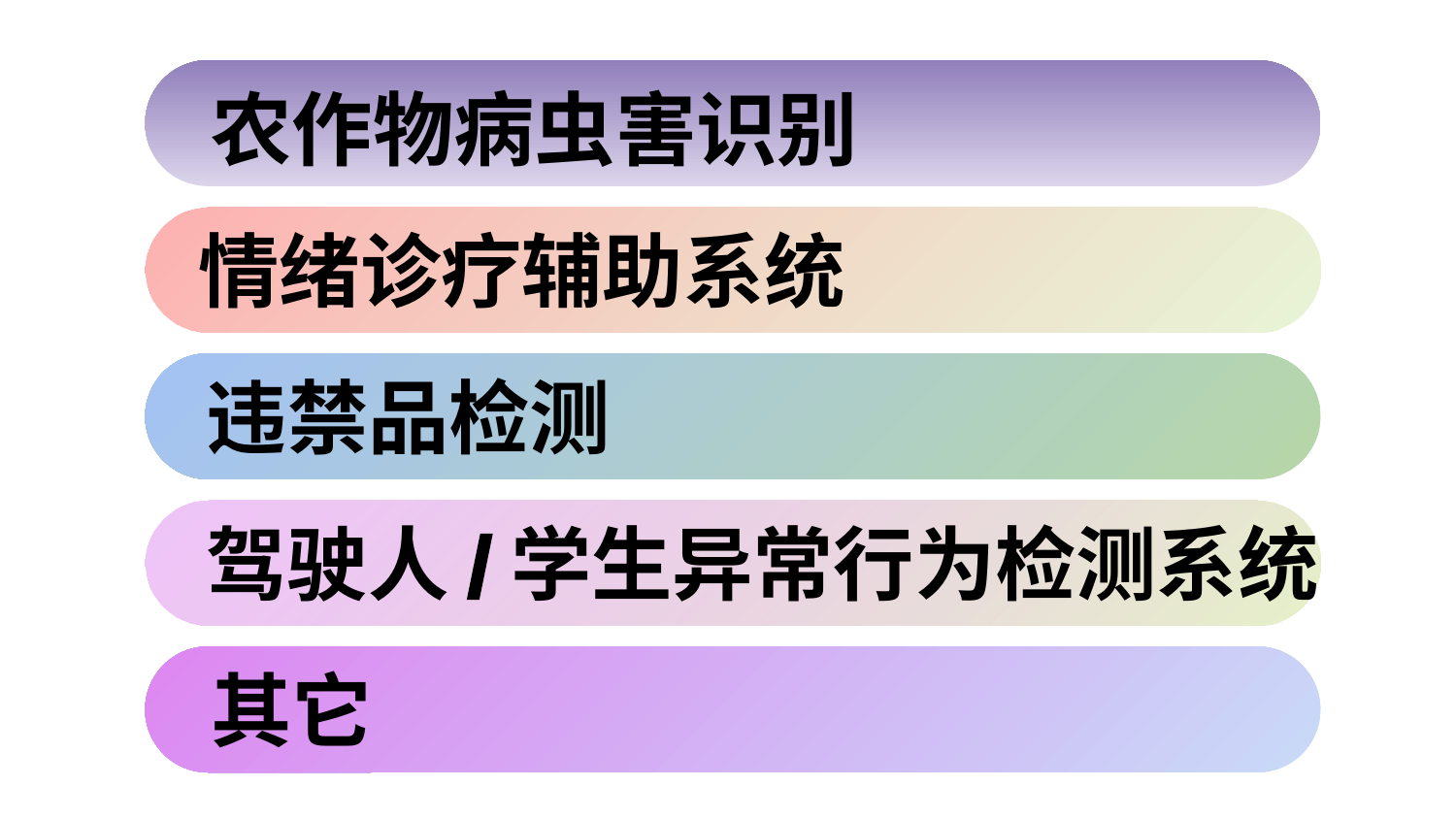

农作物病虫害识别

情绪诊疗辅助系统

违禁品检测

驾驶人/学生异常行为检测系统

其它